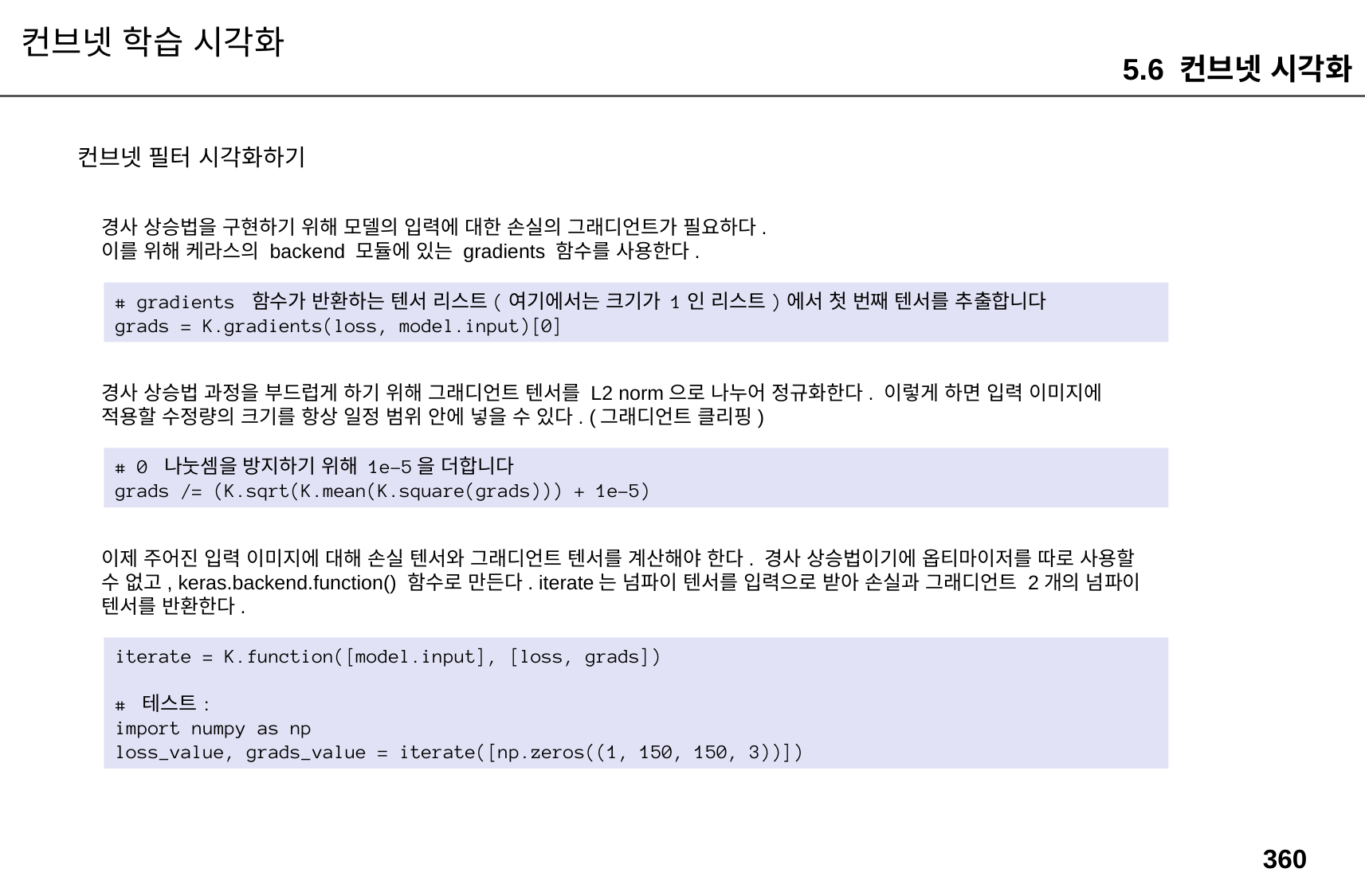

컨브넷 학습 시각화
5.6 컨브넷 시각화
컨브넷 필터 시각화하기
경사 상승법을 구현하기 위해 모델의 입력에 대한 손실의 그래디언트가 필요하다.
이를 위해 케라스의 backend 모듈에 있는 gradients 함수를 사용한다.

# gradients 함수가 반환하는 텐서 리스트(여기에서는 크기가 1인 리스트)에서 첫 번째 텐서를 추출합니다
grads = K.gradients(loss, model.input)[0]
경사 상승법 과정을 부드럽게 하기 위해 그래디언트 텐서를 L2 norm으로 나누어 정규화한다. 이렇게 하면 입력 이미지에 적용할 수정량의 크기를 항상 일정 범위 안에 넣을 수 있다. (그래디언트 클리핑)
# 0 나눗셈을 방지하기 위해 1e–5을 더합니다
grads /= (K.sqrt(K.mean(K.square(grads))) + 1e-5)
이제 주어진 입력 이미지에 대해 손실 텐서와 그래디언트 텐서를 계산해야 한다. 경사 상승법이기에 옵티마이저를 따로 사용할 수 없고, keras.backend.function() 함수로 만든다. iterate는 넘파이 텐서를 입력으로 받아 손실과 그래디언트 2개의 넘파이 텐서를 반환한다.
iterate = K.function([model.input], [loss, grads])

# 테스트:
import numpy as np
loss_value, grads_value = iterate([np.zeros((1, 150, 150, 3))])